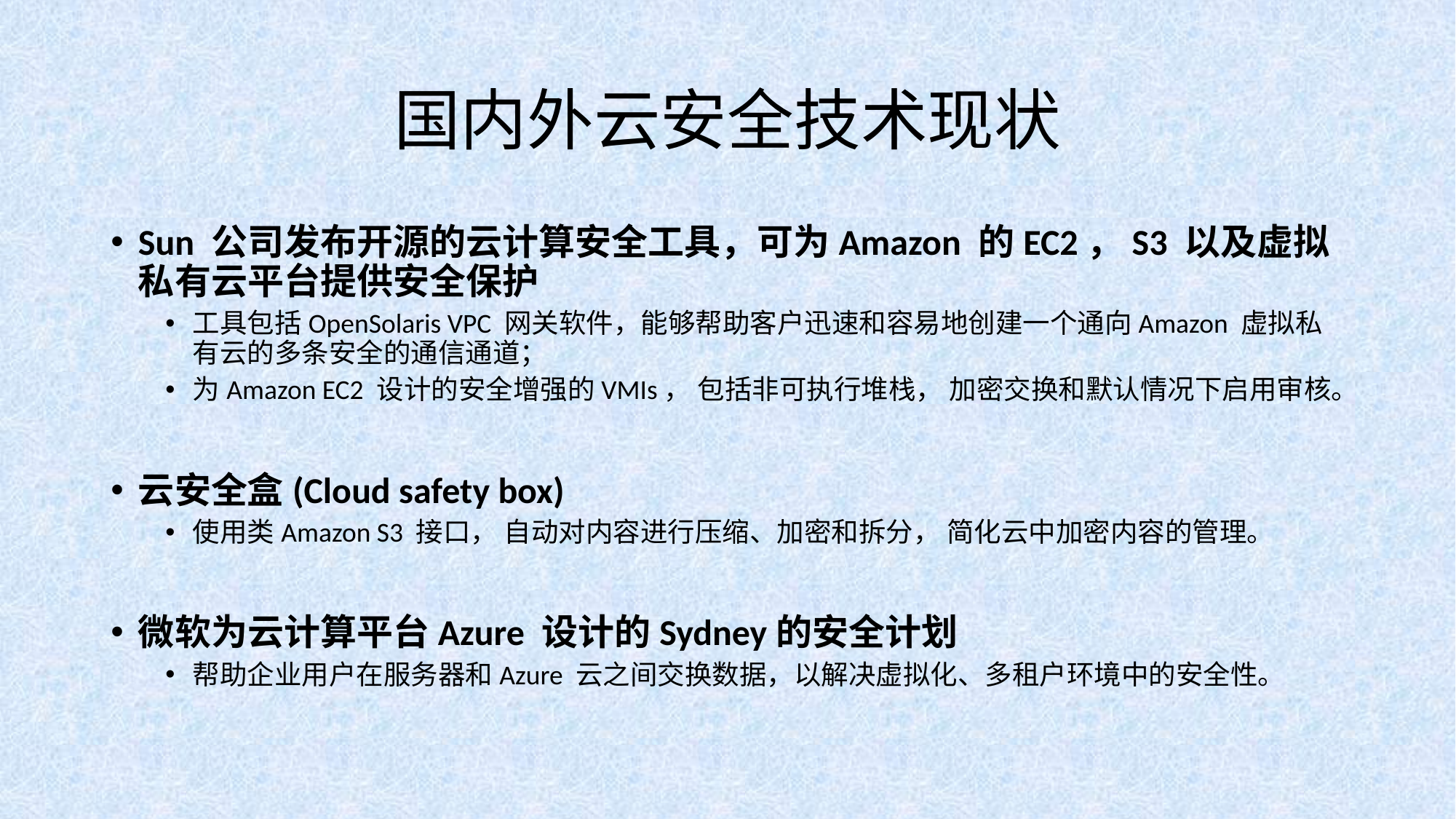

# 国内外云安全技术现状
Sun 公司发布开源的云计算安全工具，可为Amazon 的EC2，S3 以及虚拟私有云平台提供安全保护
工具包括OpenSolaris VPC 网关软件，能够帮助客户迅速和容易地创建一个通向Amazon 虚拟私有云的多条安全的通信通道；
为Amazon EC2 设计的安全增强的VMIs， 包括非可执行堆栈， 加密交换和默认情况下启用审核。

云安全盒(Cloud safety box)
使用类Amazon S3 接口， 自动对内容进行压缩、加密和拆分， 简化云中加密内容的管理。

微软为云计算平台Azure 设计的Sydney的安全计划
帮助企业用户在服务器和Azure 云之间交换数据，以解决虚拟化、多租户环境中的安全性。